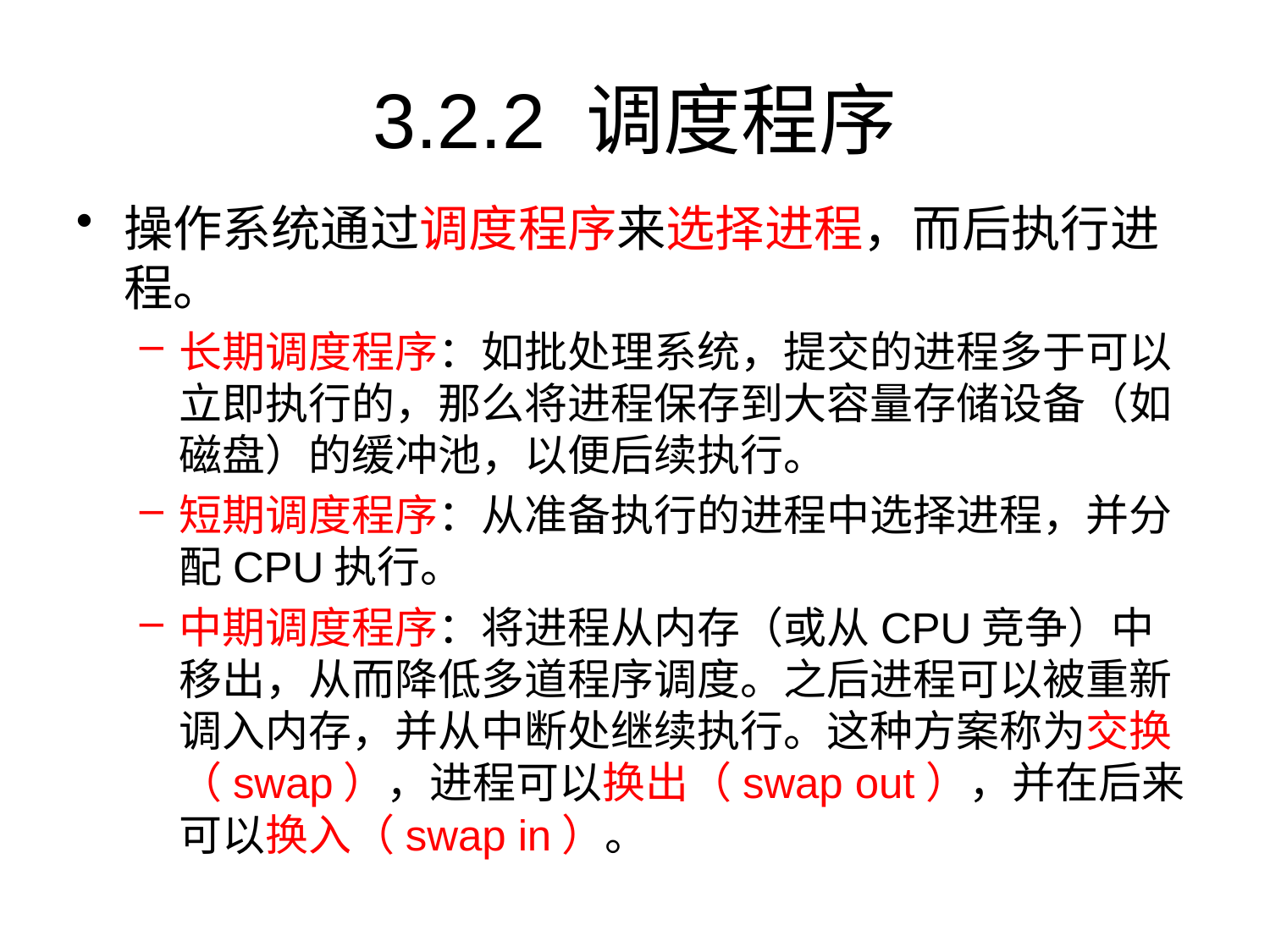

# 3.2.2 调度程序
操作系统通过调度程序来选择进程，而后执行进程。
长期调度程序：如批处理系统，提交的进程多于可以立即执行的，那么将进程保存到大容量存储设备（如磁盘）的缓冲池，以便后续执行。
短期调度程序：从准备执行的进程中选择进程，并分配CPU执行。
中期调度程序：将进程从内存（或从CPU竞争）中移出，从而降低多道程序调度。之后进程可以被重新调入内存，并从中断处继续执行。这种方案称为交换（swap），进程可以换出（swap out），并在后来可以换入（swap in）。